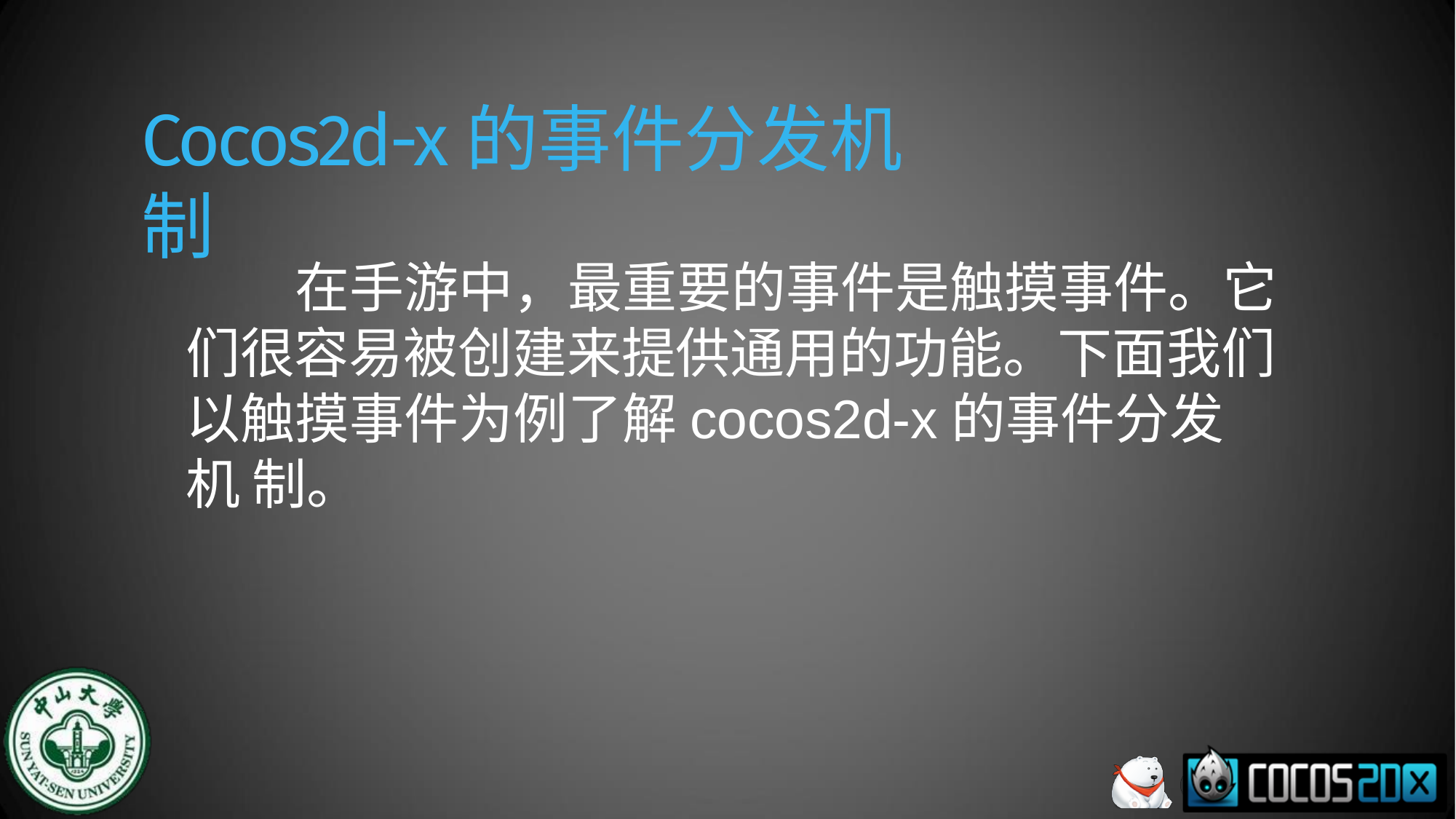

# Cocos2d-x的事件分发机制
在手游中，最重要的事件是触摸事件。它 们很容易被创建来提供通用的功能。下面我们 以触摸事件为例了解cocos2d-x的事件分发机 制。